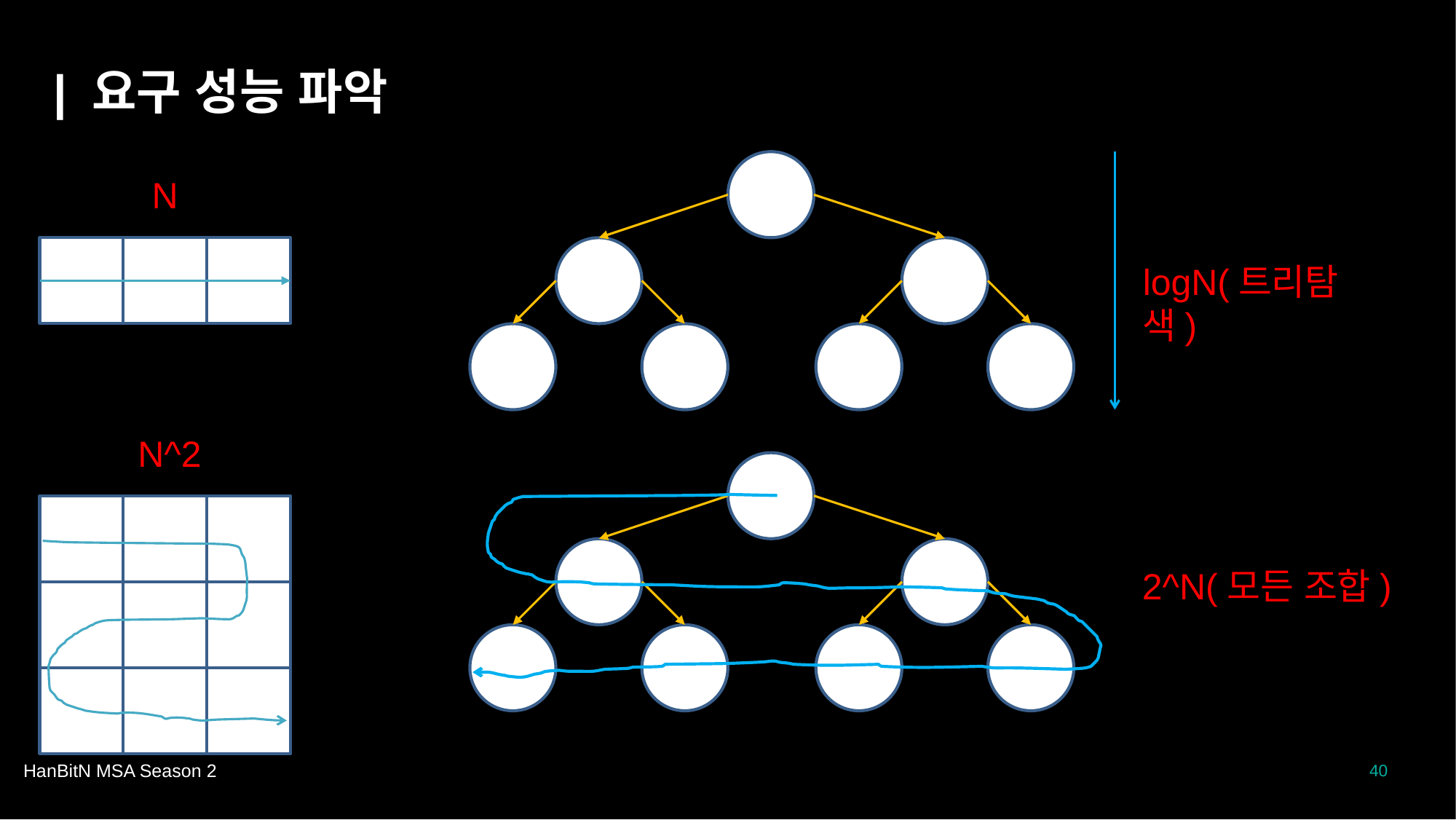

| 요구 성능 파악

N

logN(트리탐색)

N^2

2^N(모든 조합)